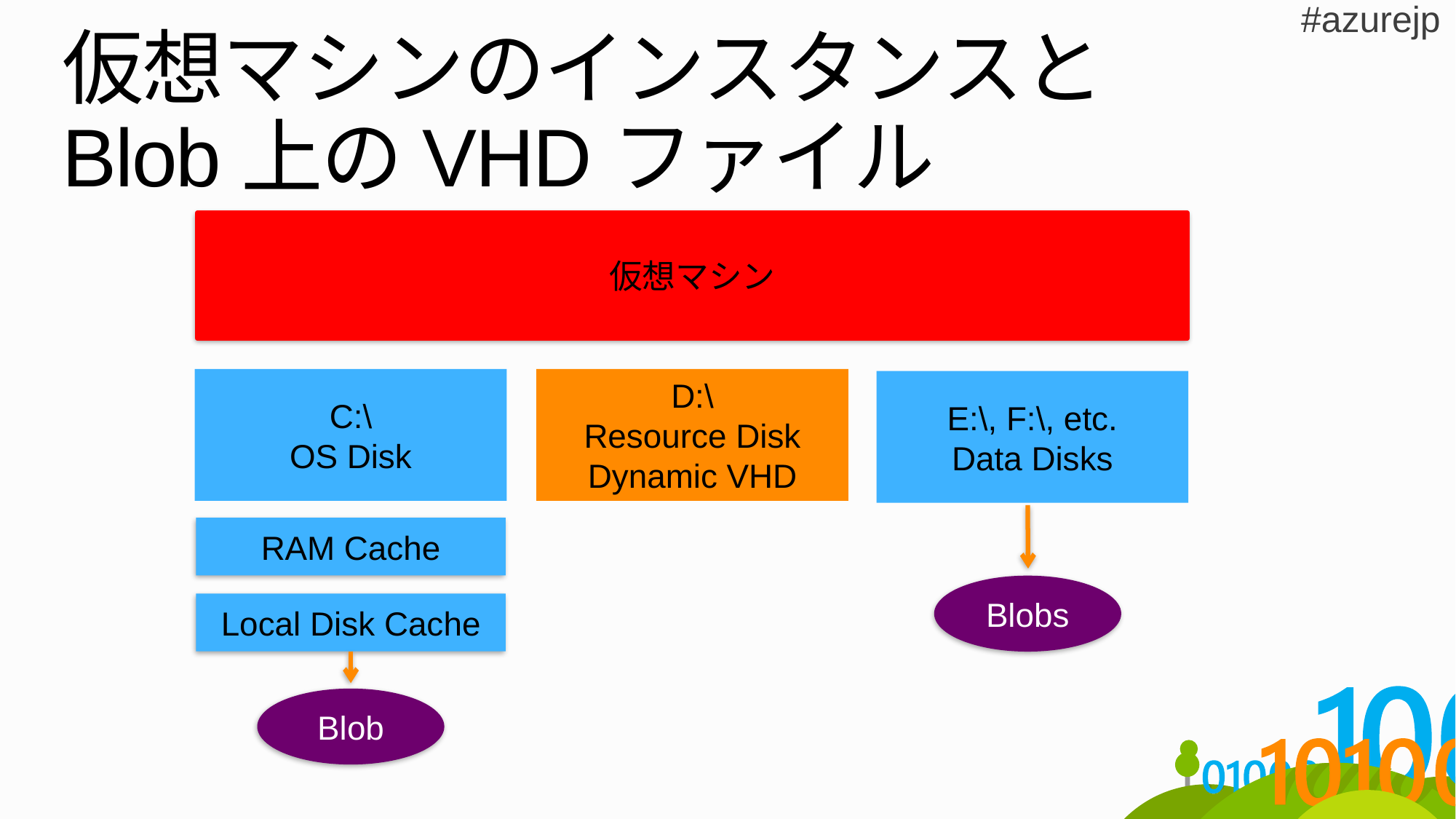

# 仮想マシンのインスタンスと Blob上のVHDファイル
仮想マシン
C:\
OS Disk
D:\
Resource Disk Dynamic VHD
E:\, F:\, etc.
Data Disks
RAM Cache
Blobs
Local Disk Cache
Blob